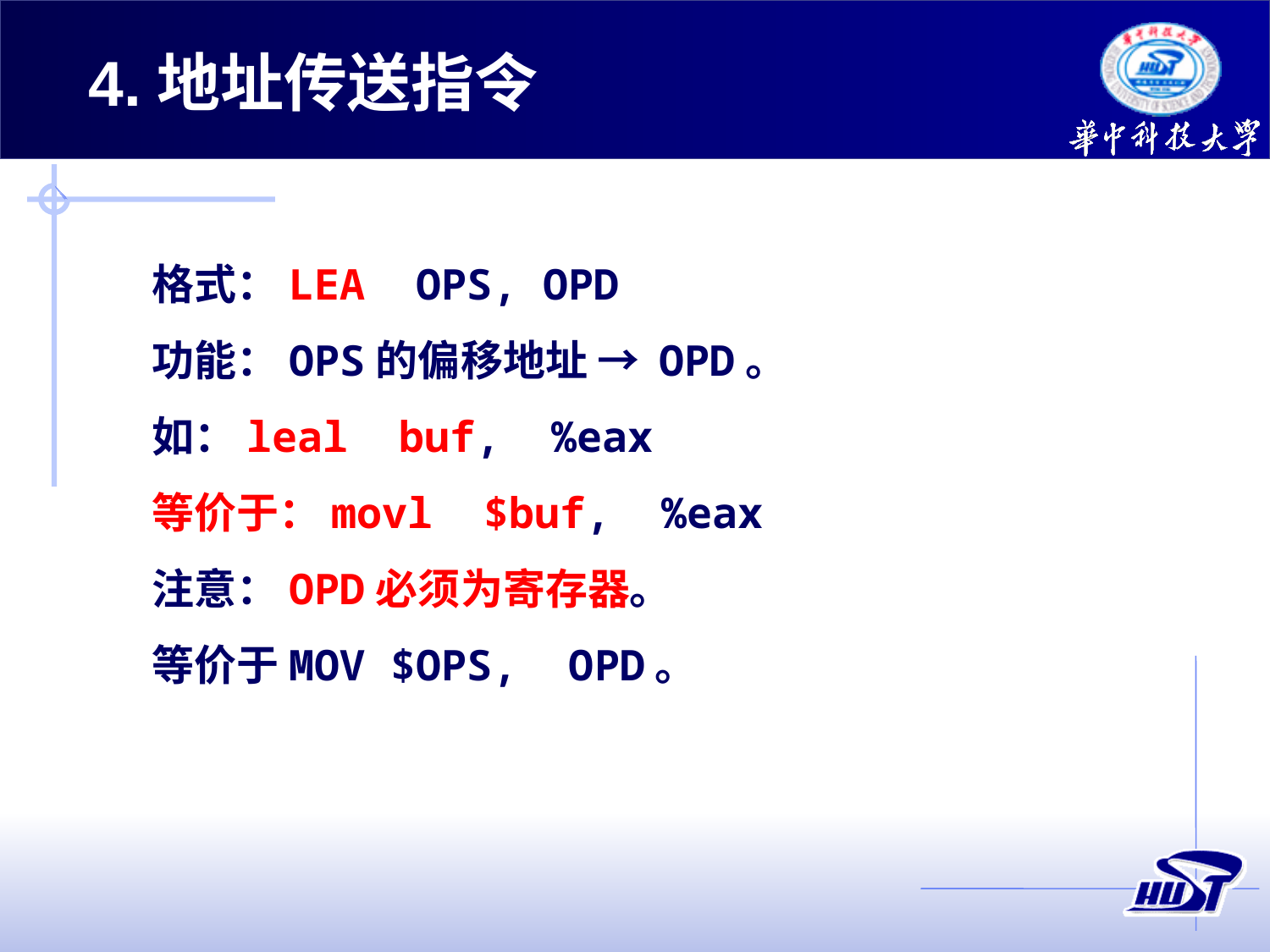

4.地址传送指令
格式：LEA  OPS, OPD
功能：OPS的偏移地址 → OPD。
如：leal  buf,  %eax
等价于：movl  $buf,  %eax
注意：OPD必须为寄存器。
等价于MOV $OPS,  OPD。